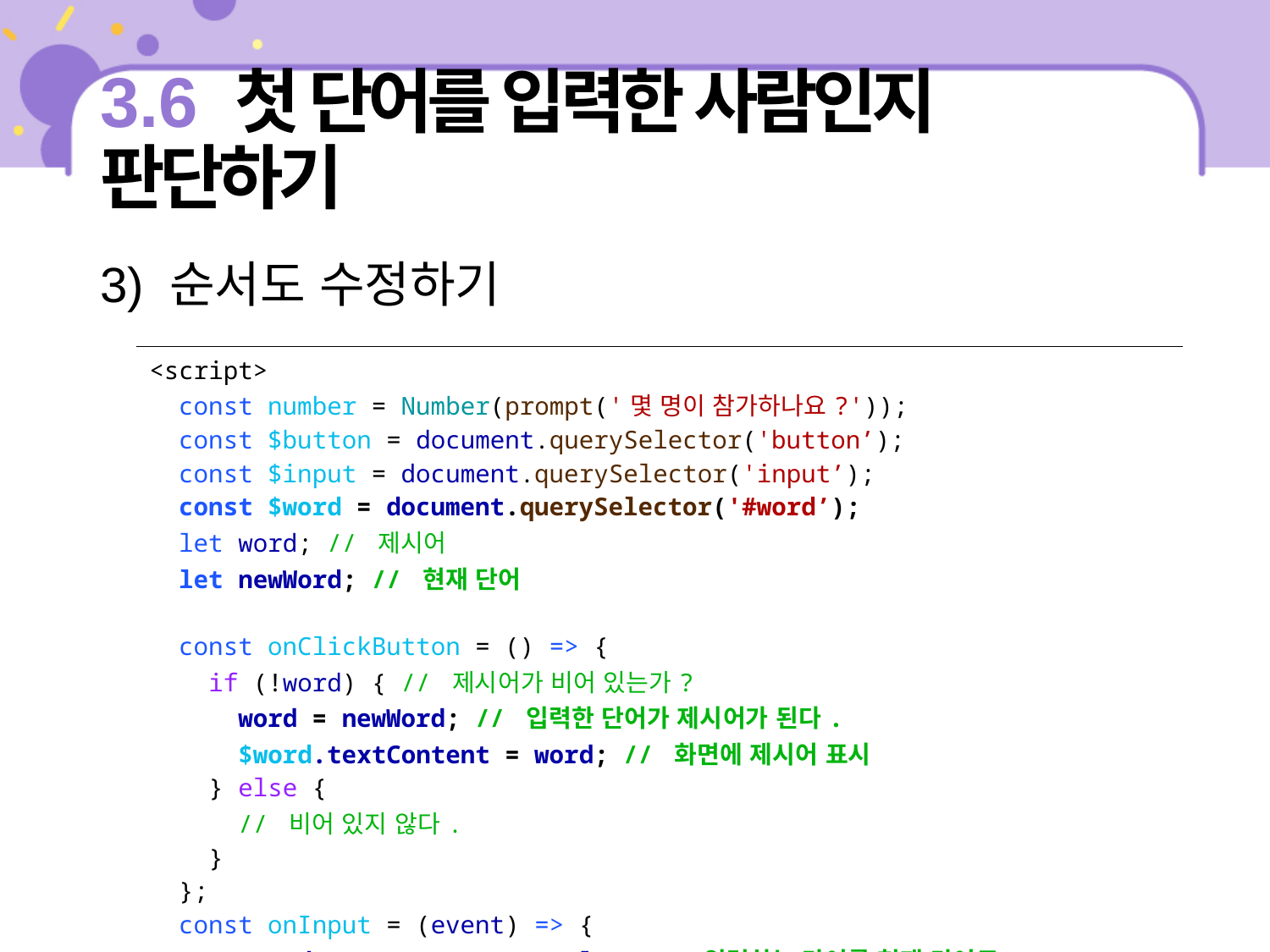

# 3.6 첫 단어를 입력한 사람인지 판단하기
3) 순서도 수정하기

| <script> const number = Number(prompt('몇 명이 참가하나요?')); const $button = document.querySelector('button’); const $input = document.querySelector('input’); const $word = document.querySelector('#word’); let word; // 제시어 let newWord; // 현재 단어 const onClickButton = () => { if (!word) { // 제시어가 비어 있는가? word = newWord; // 입력한 단어가 제시어가 된다. $word.textContent = word; // 화면에 제시어 표시 } else { // 비어 있지 않다. } }; const onInput = (event) => { newWord = event.target.value; // 입력하는 단어를 현재 단어로 }; |
| --- |